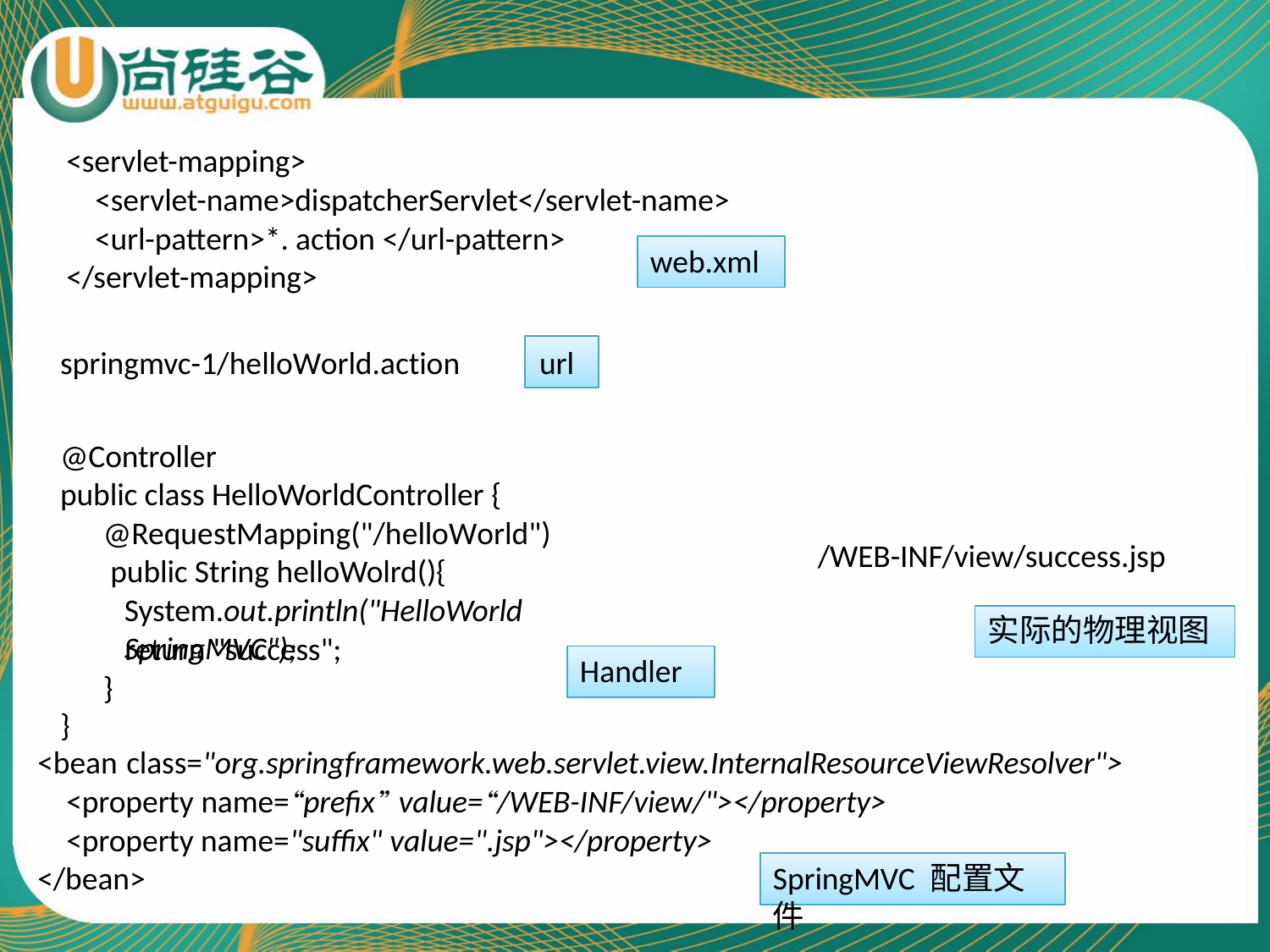

<servlet-mapping>
<servlet-name>dispatcherServlet</servlet-name>
<url-pattern>*. action </url-pattern>
</servlet-mapping>

springmvc-1/helloWorld.action	url

web.xml

@Controller
public class HelloWorldController {
@RequestMapping("/helloWorld")  public String helloWolrd(){
System.out.println("HelloWorld SpringMVC");
/WEB-INF/view/success.jsp

实际的物理视图

return "success";

Handler

}

}
<bean class="org.springframework.web.servlet.view.InternalResourceViewResolver">
<property name=“prefix” value=“/WEB-INF/view/"></property>
<property name="suffix" value=".jsp"></property>
</bean>

SpringMVC 配置文件